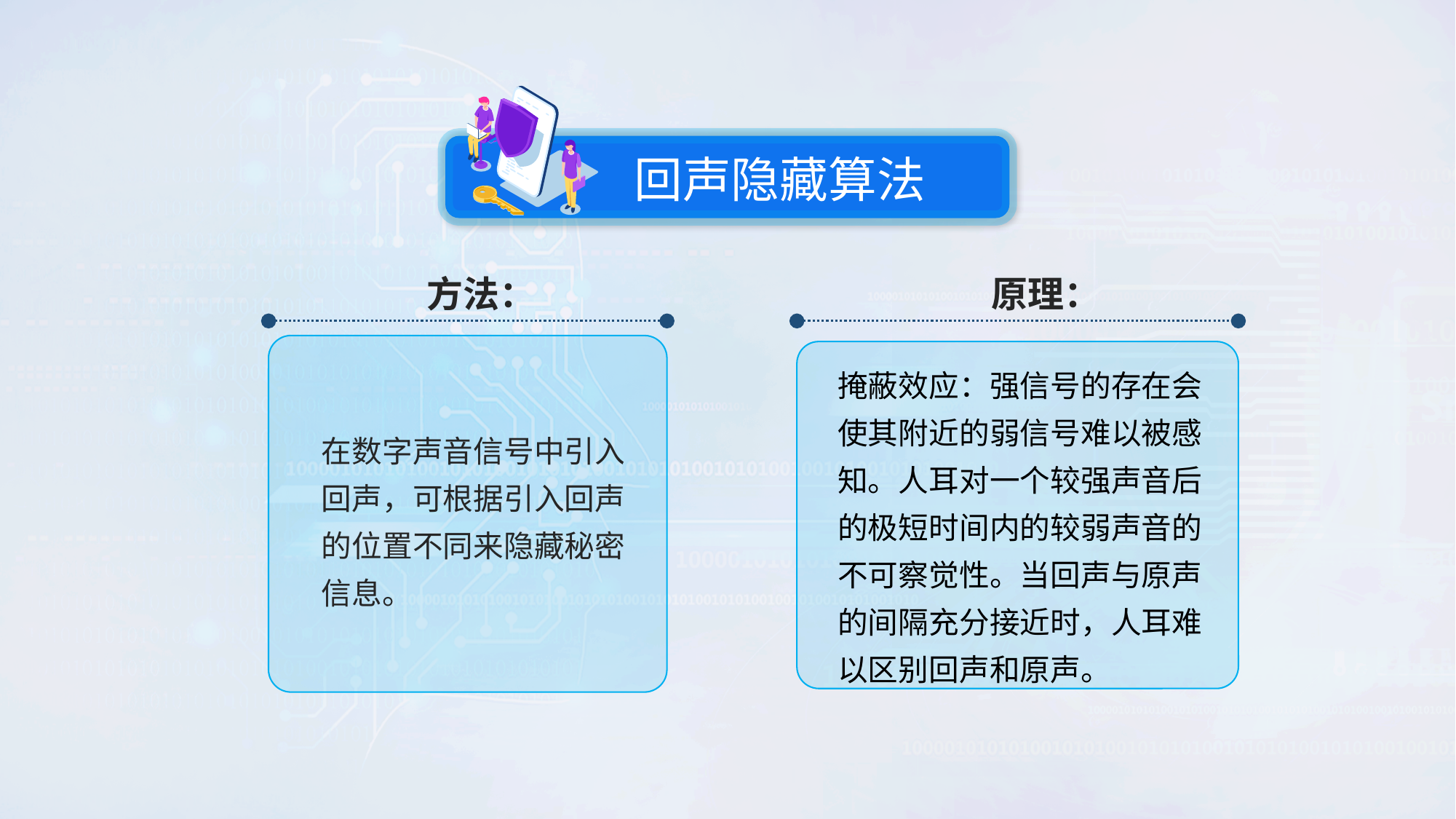

回声隐藏算法
方法：
原理：

掩蔽效应：强信号的存在会使其附近的弱信号难以被感知。人耳对一个较强声音后的极短时间内的较弱声音的不可察觉性。当回声与原声的间隔充分接近时，人耳难以区别回声和原声。
在数字声音信号中引入回声，可根据引入回声的位置不同来隐藏秘密信息。